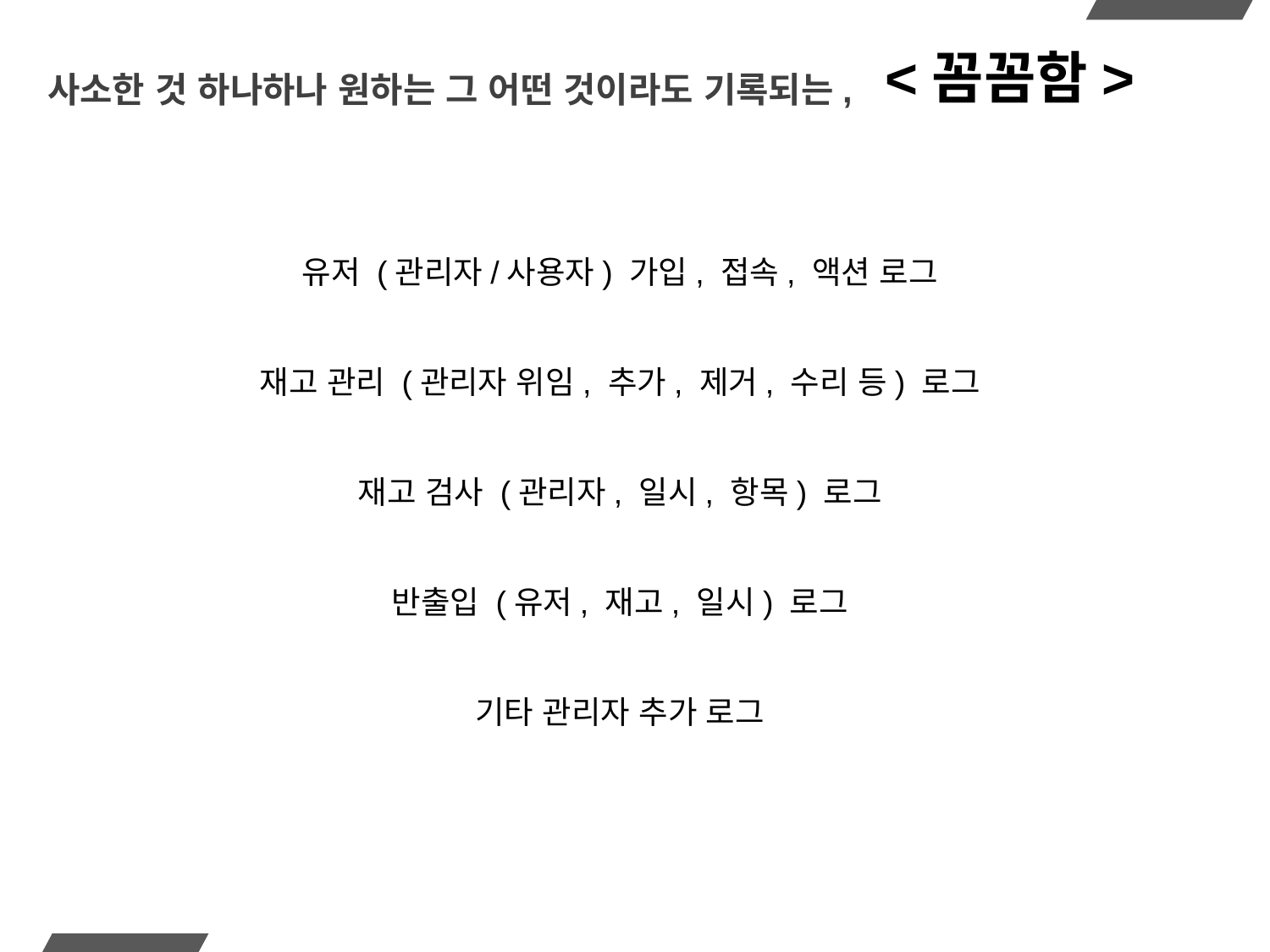

<꼼꼼함>
# 사소한 것 하나하나 원하는 그 어떤 것이라도 기록되는,
유저 (관리자/사용자) 가입, 접속, 액션 로그
재고 관리 (관리자 위임, 추가, 제거, 수리 등) 로그
재고 검사 (관리자, 일시, 항목) 로그
반출입 (유저, 재고, 일시) 로그
기타 관리자 추가 로그